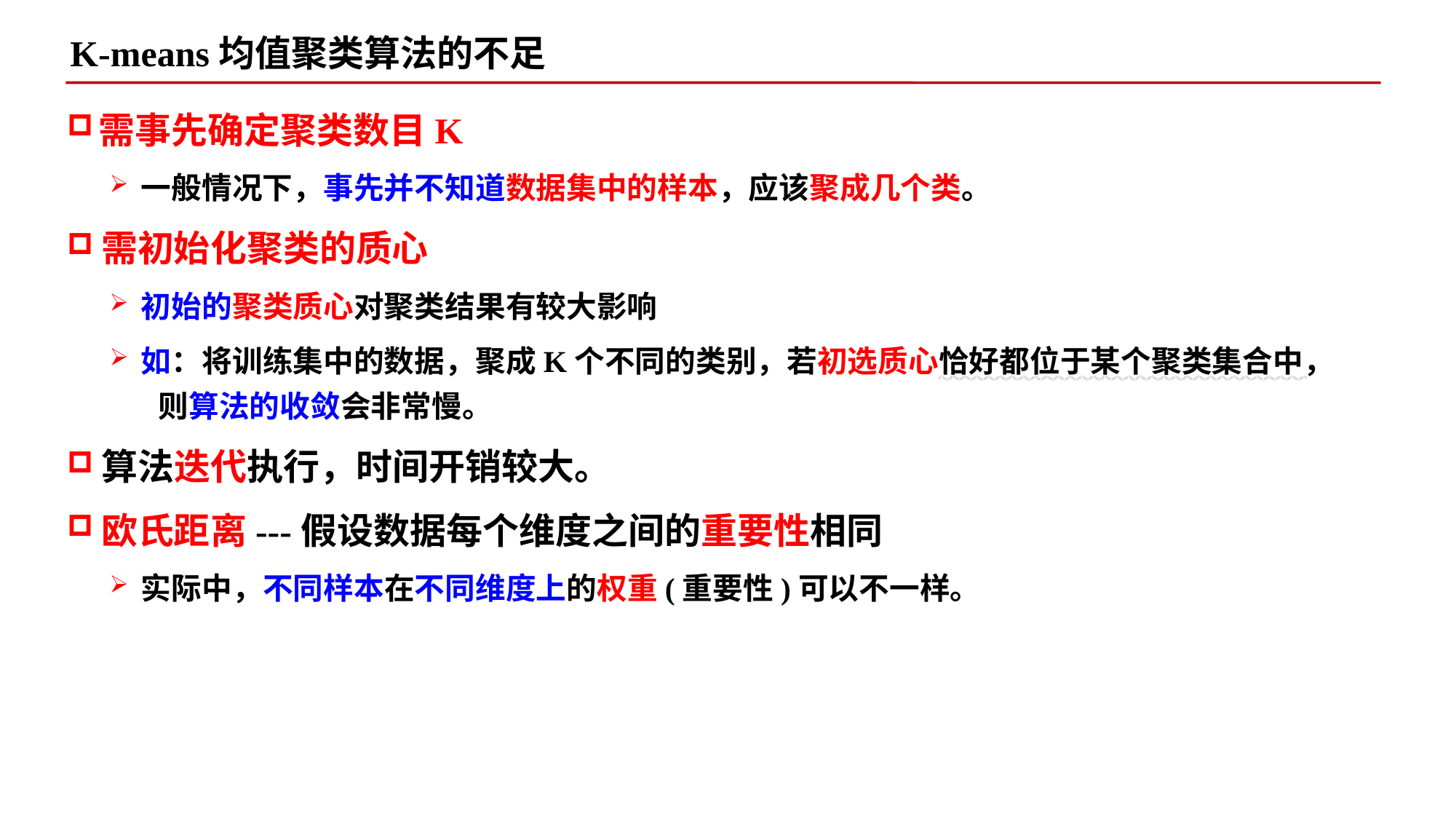

K-means均值聚类算法的不足
需事先确定聚类数目K
一般情况下，事先并不知道数据集中的样本，应该聚成几个类。
需初始化聚类的质心
初始的聚类质心对聚类结果有较大影响
如：将训练集中的数据，聚成K个不同的类别，若初选质心恰好都位于某个聚类集合中，
      则算法的收敛会非常慢。
算法迭代执行，时间开销较大。
欧氏距离---假设数据每个维度之间的重要性相同
实际中，不同样本在不同维度上的权重(重要性)可以不一样。